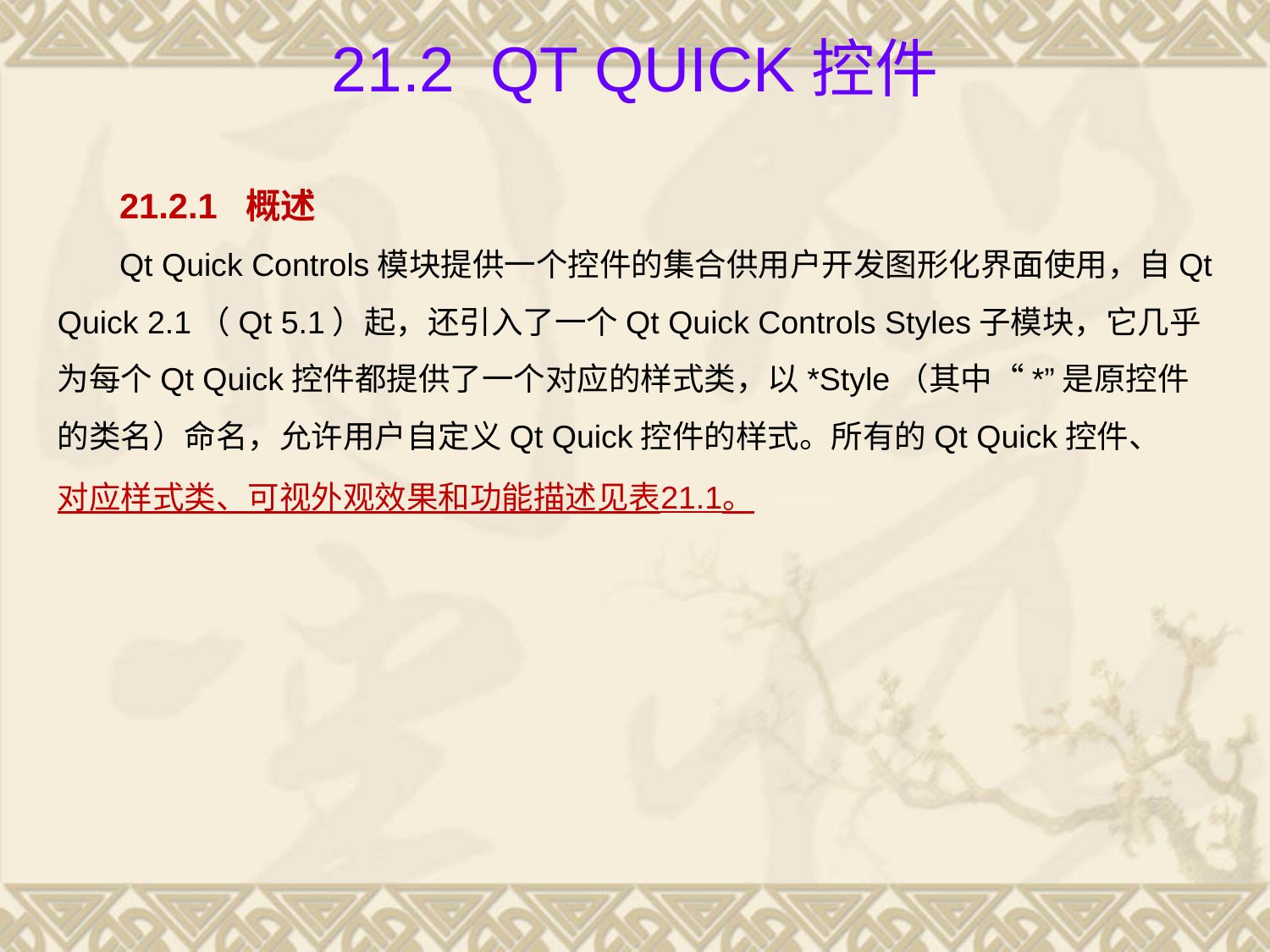

# 21.2  Qt Quick控件
21.2.1  概述
Qt Quick Controls模块提供一个控件的集合供用户开发图形化界面使用，自Qt Quick 2.1（Qt 5.1）起，还引入了一个Qt Quick Controls Styles子模块，它几乎为每个Qt Quick控件都提供了一个对应的样式类，以*Style（其中“*”是原控件的类名）命名，允许用户自定义Qt Quick控件的样式。所有的Qt Quick控件、对应样式类、可视外观效果和功能描述见表21.1。